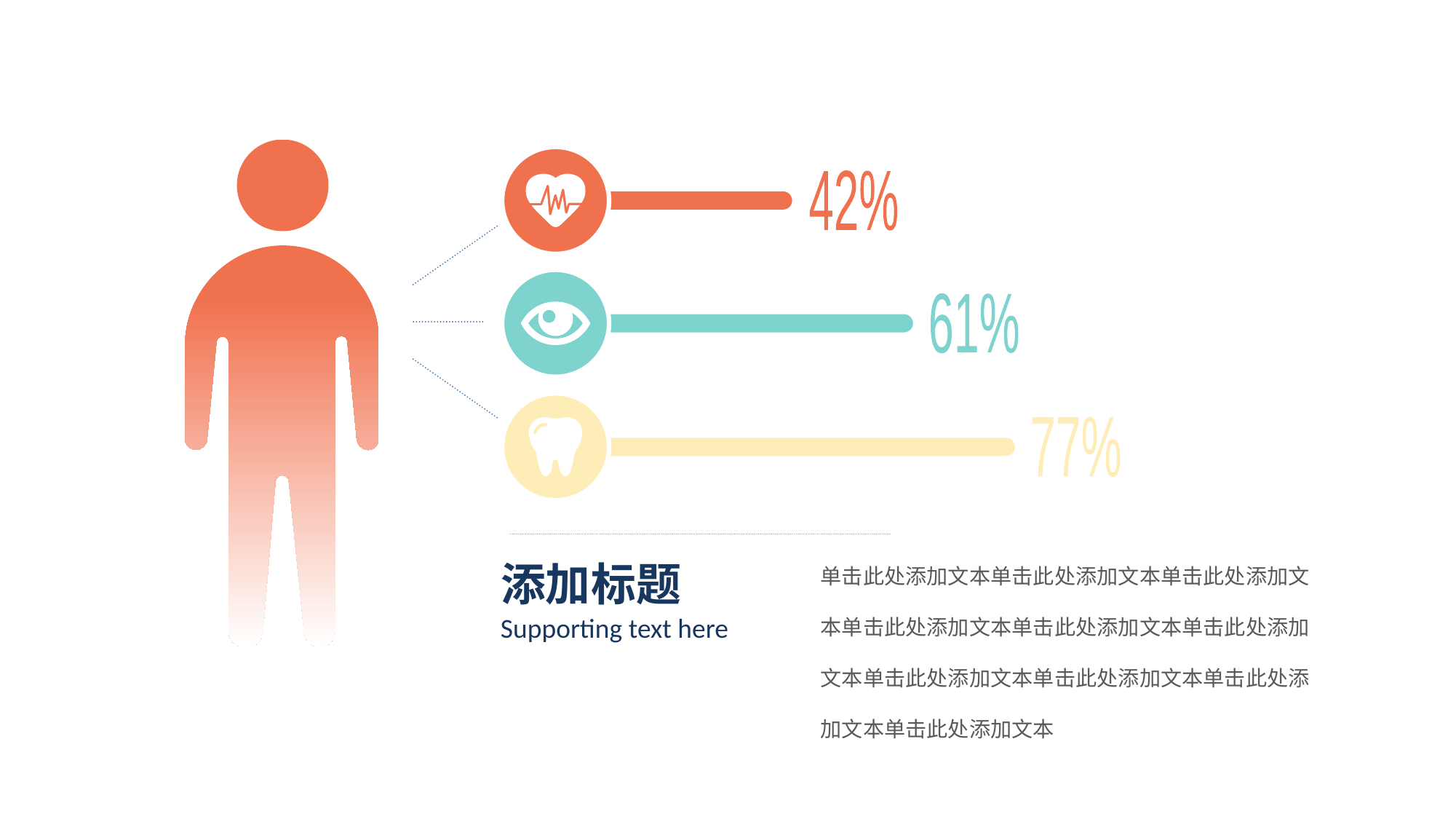

42%

61%

77%

添加标题
Supporting text here
单击此处添加文本单击此处添加文本单击此处添加文本单击此处添加文本单击此处添加文本单击此处添加文本单击此处添加文本单击此处添加文本单击此处添加文本单击此处添加文本